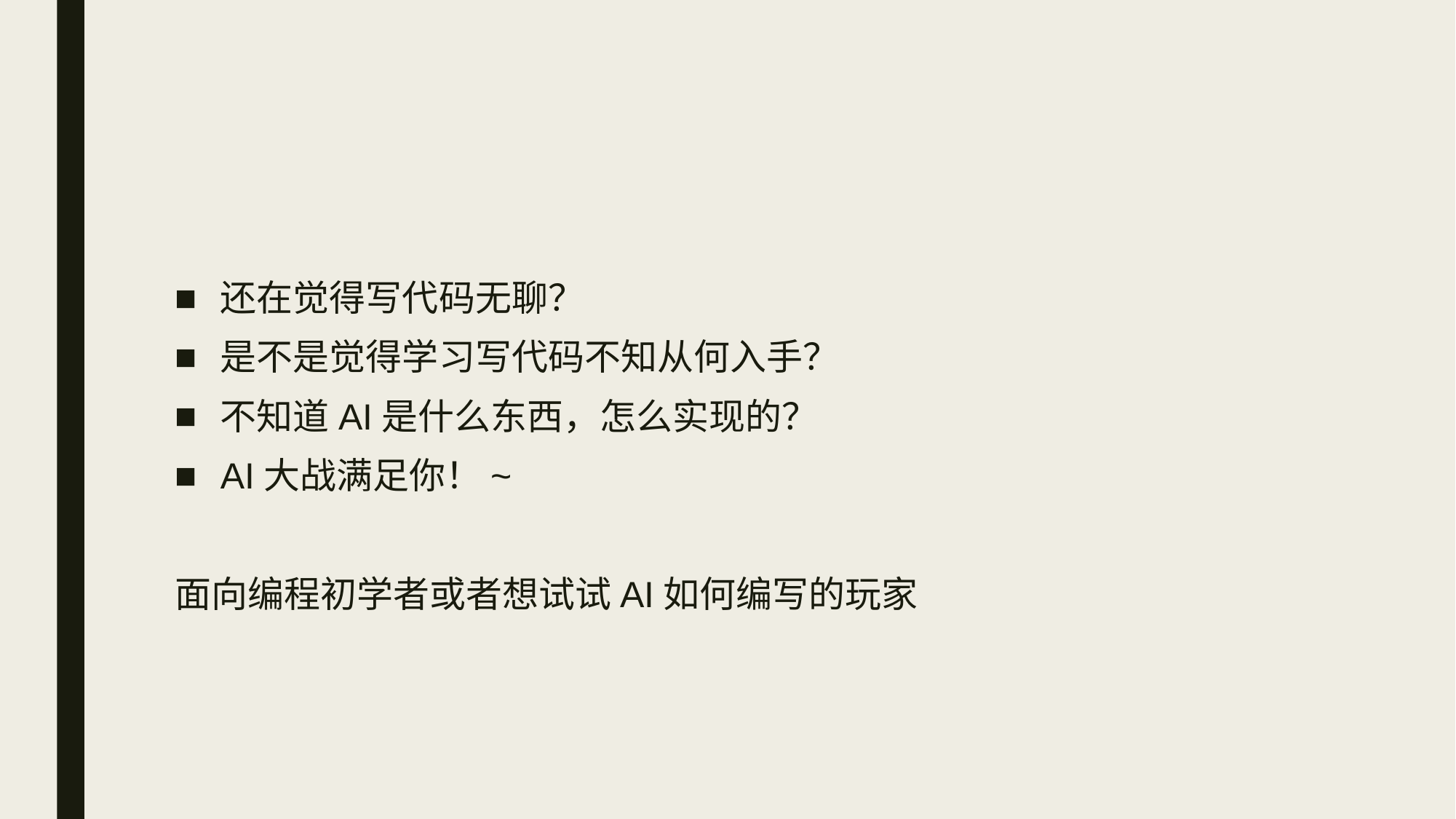

#
还在觉得写代码无聊？
是不是觉得学习写代码不知从何入手？
不知道AI是什么东西，怎么实现的？
AI大战满足你！~

面向编程初学者或者想试试AI如何编写的玩家